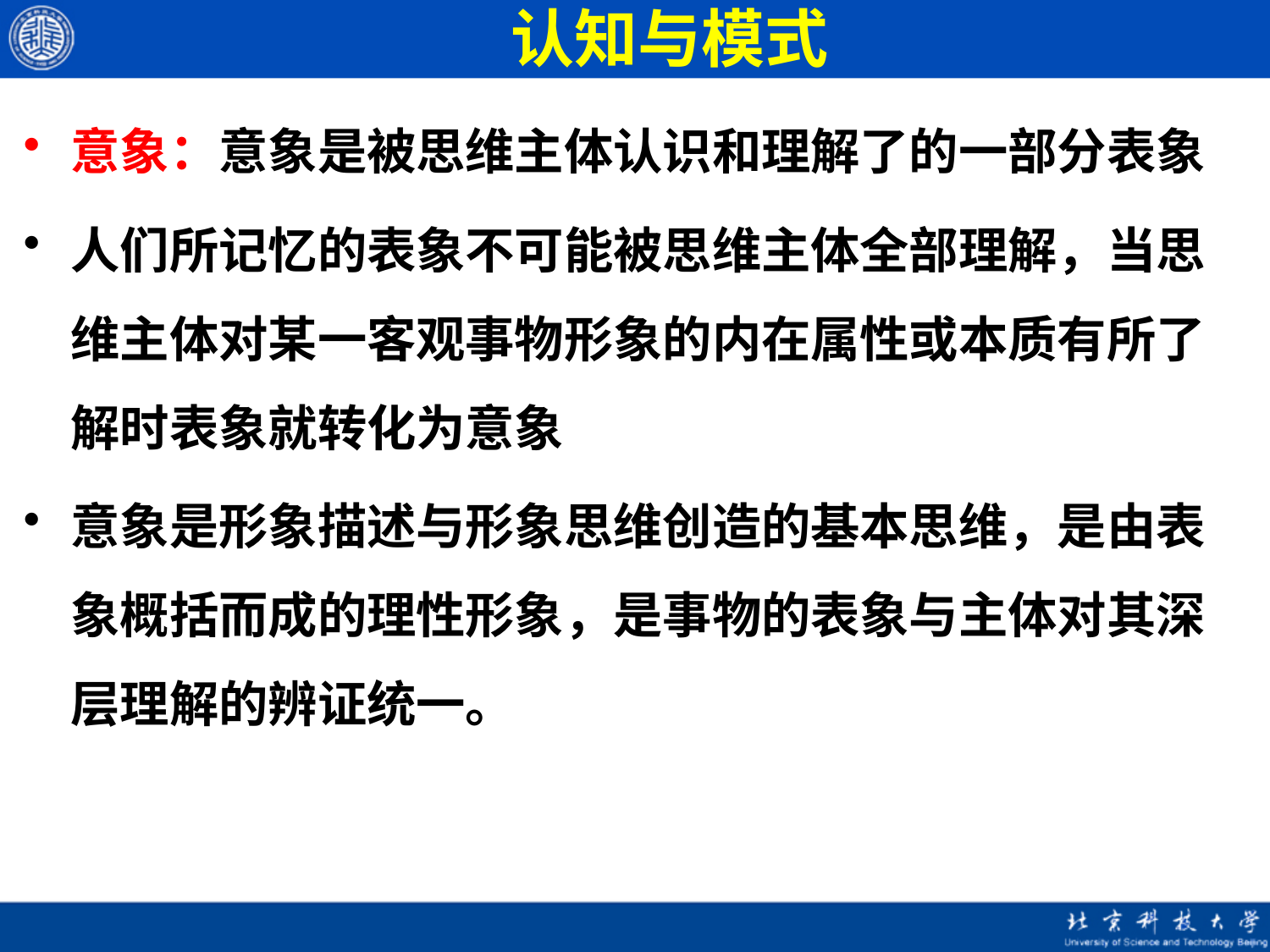

# 认知与模式
意象：意象是被思维主体认识和理解了的一部分表象
人们所记忆的表象不可能被思维主体全部理解，当思维主体对某一客观事物形象的内在属性或本质有所了解时表象就转化为意象
意象是形象描述与形象思维创造的基本思维，是由表象概括而成的理性形象，是事物的表象与主体对其深层理解的辨证统一。